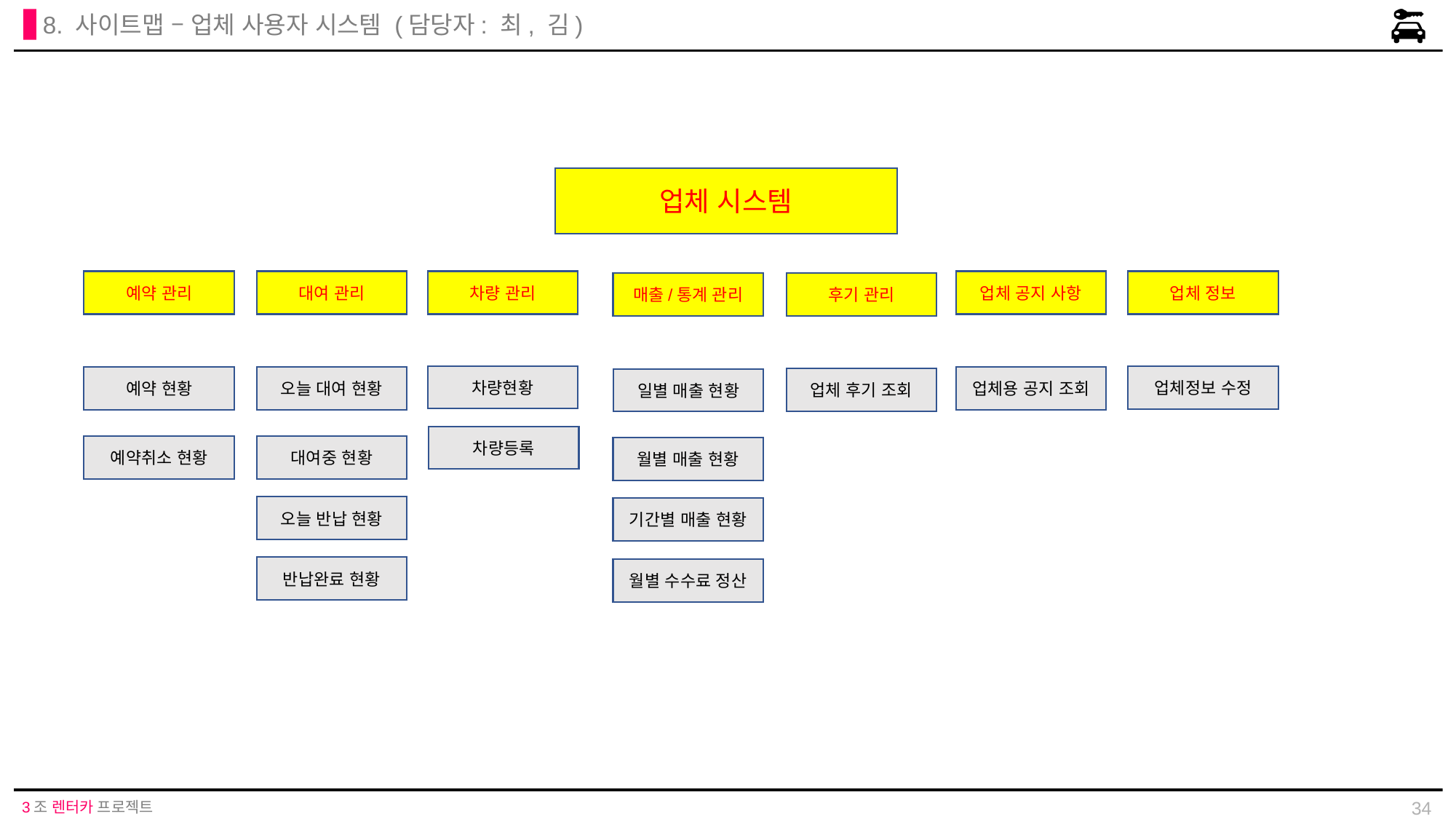

8. 사이트맵 – 업체 사용자 시스템 (담당자: 최, 김)
업체 시스템
예약 관리
대여 관리
차량 관리
업체 공지 사항
업체 정보
매출/통계 관리
후기 관리
차량현황
업체정보 수정
업체용 공지 조회
예약 현황
오늘 대여 현황
업체 후기 조회
일별 매출 현황
차량등록
예약취소 현황
대여중 현황
월별 매출 현황
오늘 반납 현황
기간별 매출 현황
반납완료 현황
월별 수수료 정산
34